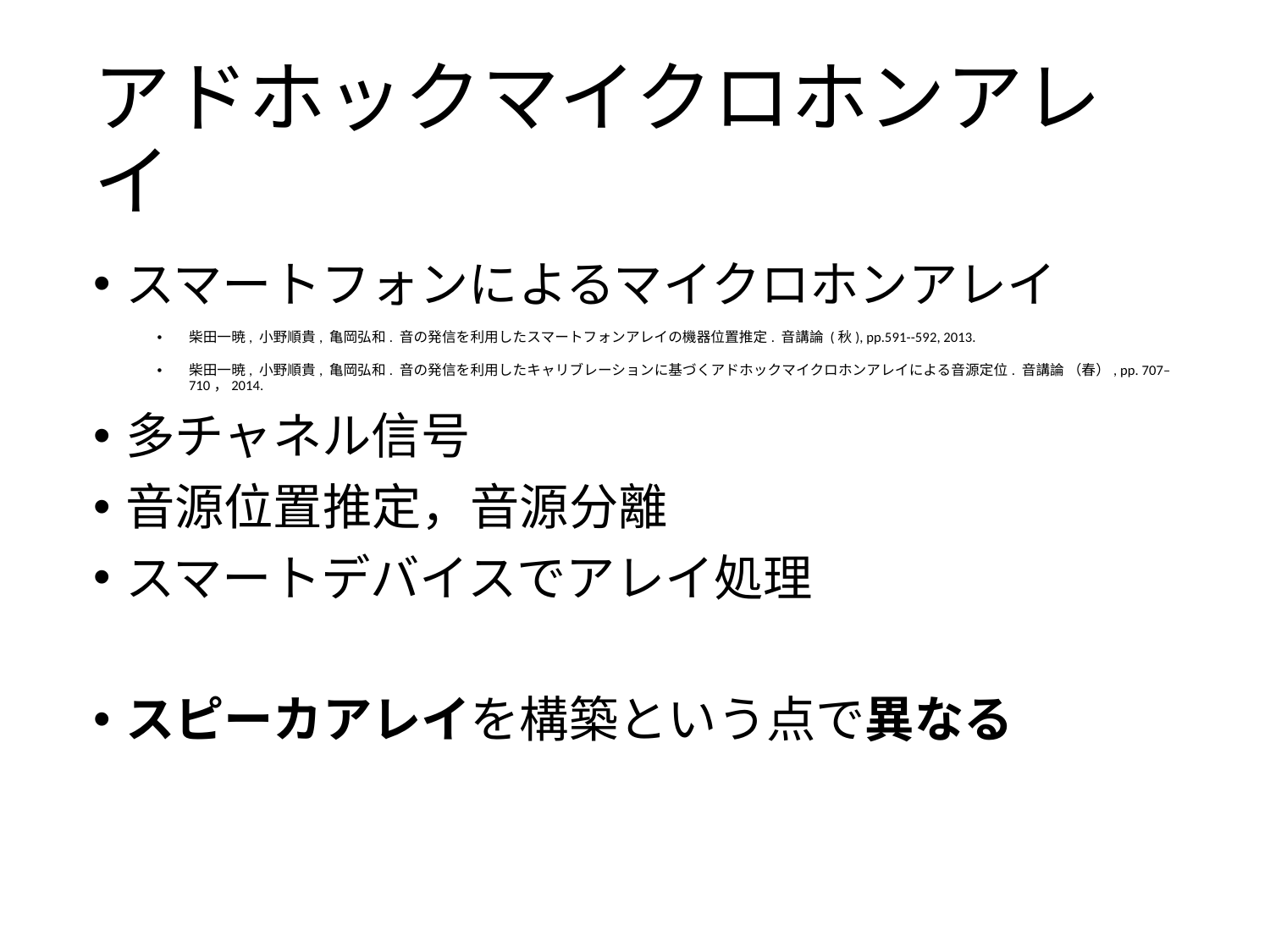

# アドホックマイクロホンアレイ
スマートフォンによるマイクロホンアレイ
柴田一暁, 小野順貴, 亀岡弘和. 音の発信を利用したスマートフォンアレイの機器位置推定. 音講論 (秋), pp.591--592, 2013.
柴田一暁, 小野順貴, 亀岡弘和. 音の発信を利用したキャリブレーションに基づくアドホックマイクロホンアレイによる音源定位. 音講論 （春）, pp. 707–710，2014.
多チャネル信号
音源位置推定，音源分離
スマートデバイスでアレイ処理

スピーカアレイを構築という点で異なる